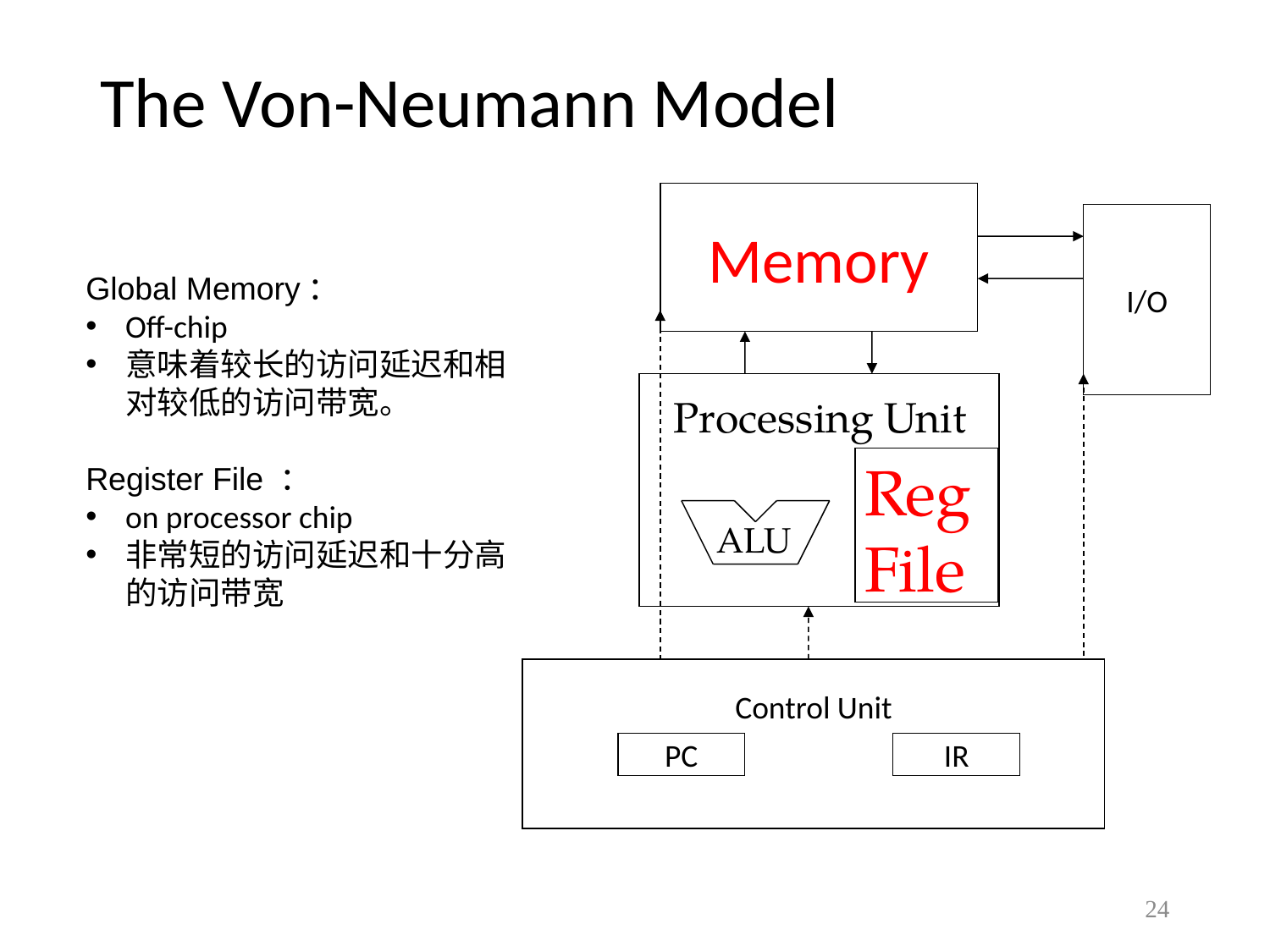

# The Von-Neumann Model
Memory
I/O

Global Memory：
Off-chip
意味着较长的访问延迟和相对较低的访问带宽。

Register File ：
on processor chip
非常短的访问延迟和十分高的访问带宽

Processing Unit
Reg
File

ALU

Control Unit

PC
IR
24